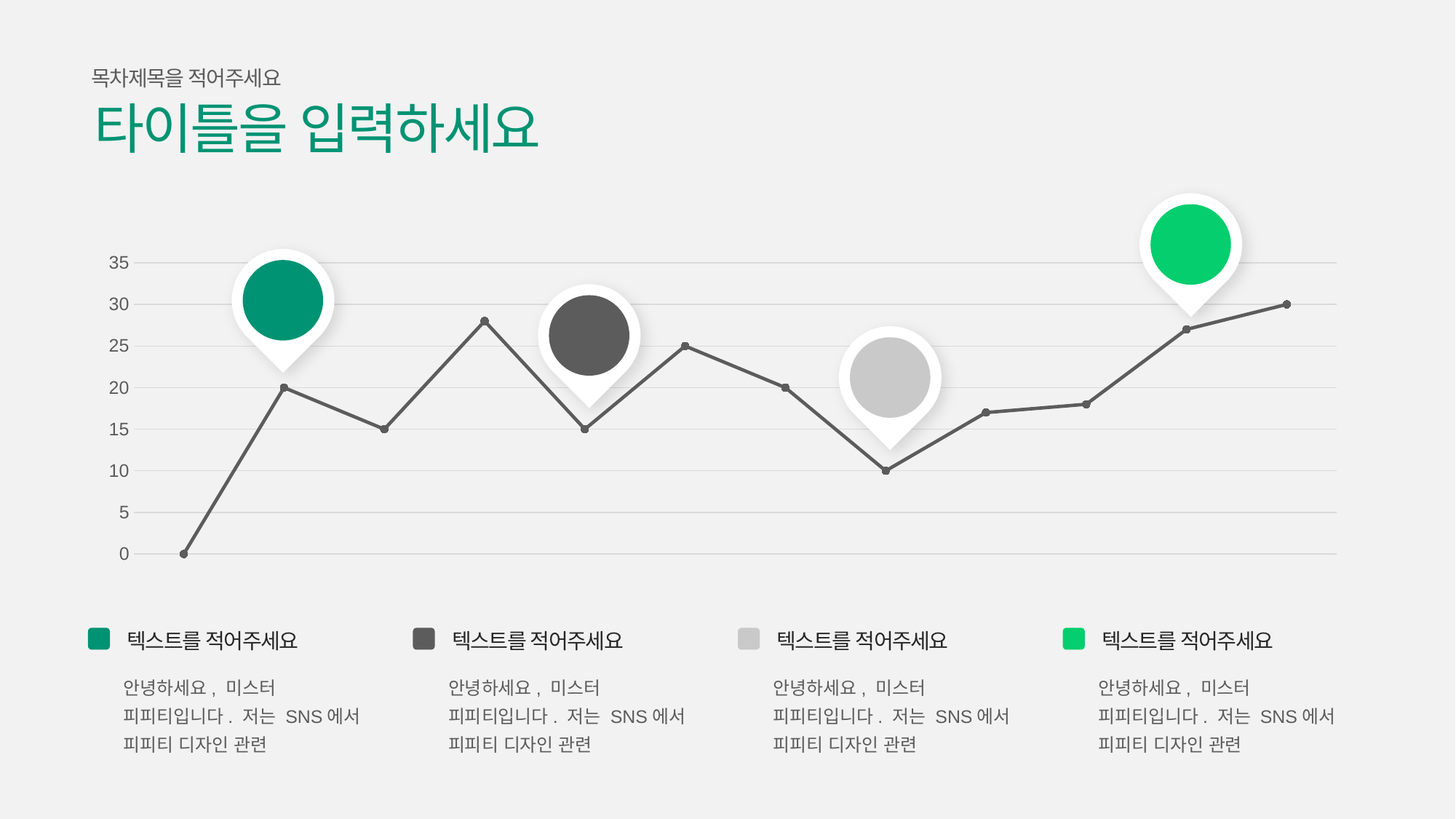

목차제목을 적어주세요
타이틀을 입력하세요

27K

### Chart

| Category | 열1 |
|---|---|
| 항목01 | 0.0 |
| 항목02 | 20.0 |
| 항목03 | 15.0 |
| 항목04 | 28.0 |
| 항목05 | 15.0 |
| 항목06 | 25.0 |
| 항목07 | 20.0 |
| 항목08 | 10.0 |
| 항목09 | 17.0 |
| 항목10 | 18.0 |
| 항목11 | 27.0 |
| 항목12 | 30.0 |

20K

15K

10K

텍스트를 적어주세요

텍스트를 적어주세요

텍스트를 적어주세요

텍스트를 적어주세요
안녕하세요, 미스터 피피티입니다. 저는 SNS에서 피피티 디자인 관련
안녕하세요, 미스터 피피티입니다. 저는 SNS에서 피피티 디자인 관련
안녕하세요, 미스터 피피티입니다. 저는 SNS에서 피피티 디자인 관련
안녕하세요, 미스터 피피티입니다. 저는 SNS에서 피피티 디자인 관련